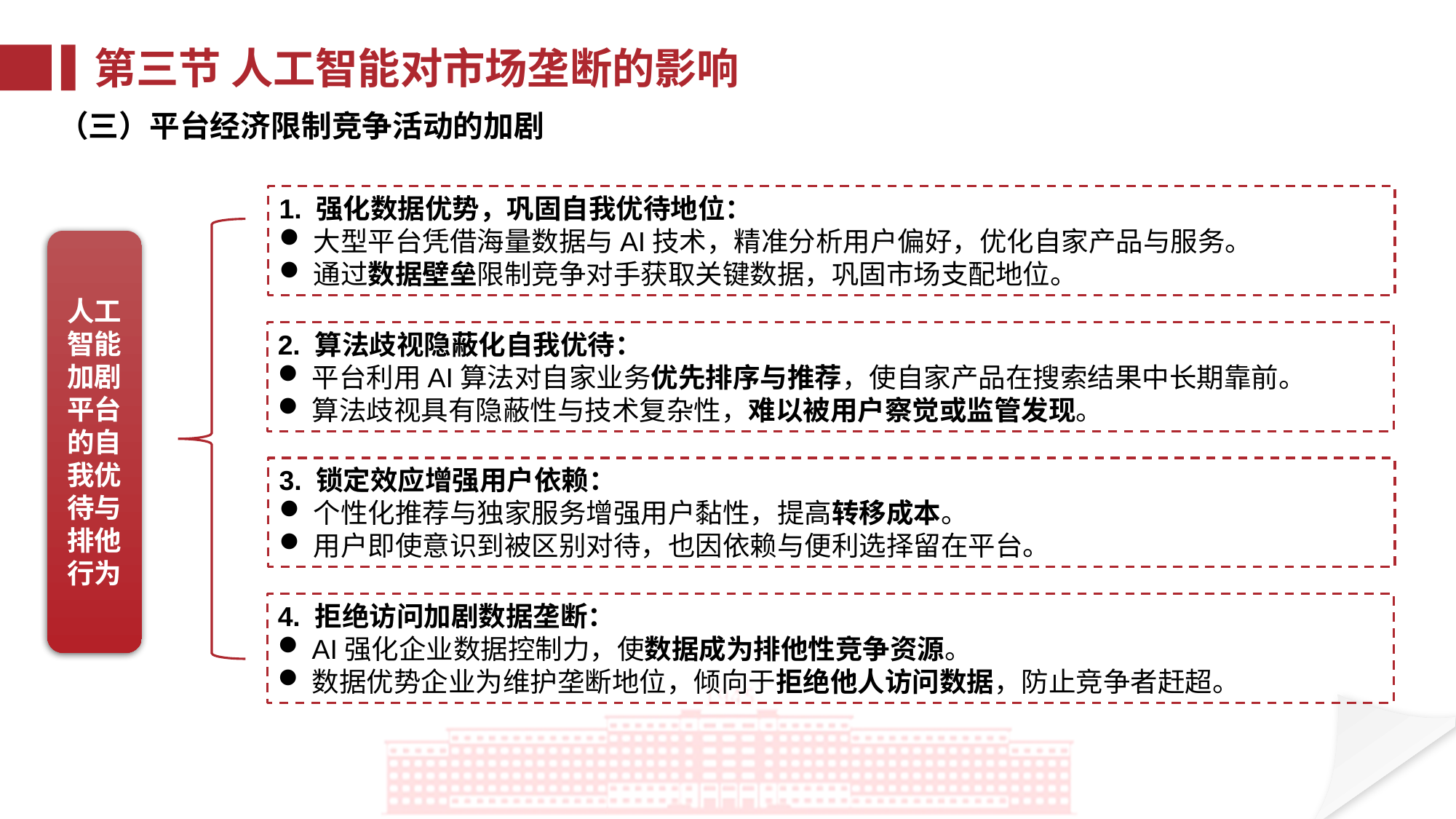

第三节 人工智能对市场垄断的影响

（三）平台经济限制竞争活动的加剧
1. 强化数据优势，巩固自我优待地位：
大型平台凭借海量数据与AI技术，精准分析用户偏好，优化自家产品与服务。
通过数据壁垒限制竞争对手获取关键数据，巩固市场支配地位。

人工智能加剧平台的自我优待与排他行为
2. 算法歧视隐蔽化自我优待：
平台利用AI算法对自家业务优先排序与推荐，使自家产品在搜索结果中长期靠前。
算法歧视具有隐蔽性与技术复杂性，难以被用户察觉或监管发现。
3. 锁定效应增强用户依赖：
个性化推荐与独家服务增强用户黏性，提高转移成本。
用户即使意识到被区别对待，也因依赖与便利选择留在平台。
4. 拒绝访问加剧数据垄断：
AI强化企业数据控制力，使数据成为排他性竞争资源。
数据优势企业为维护垄断地位，倾向于拒绝他人访问数据，防止竞争者赶超。